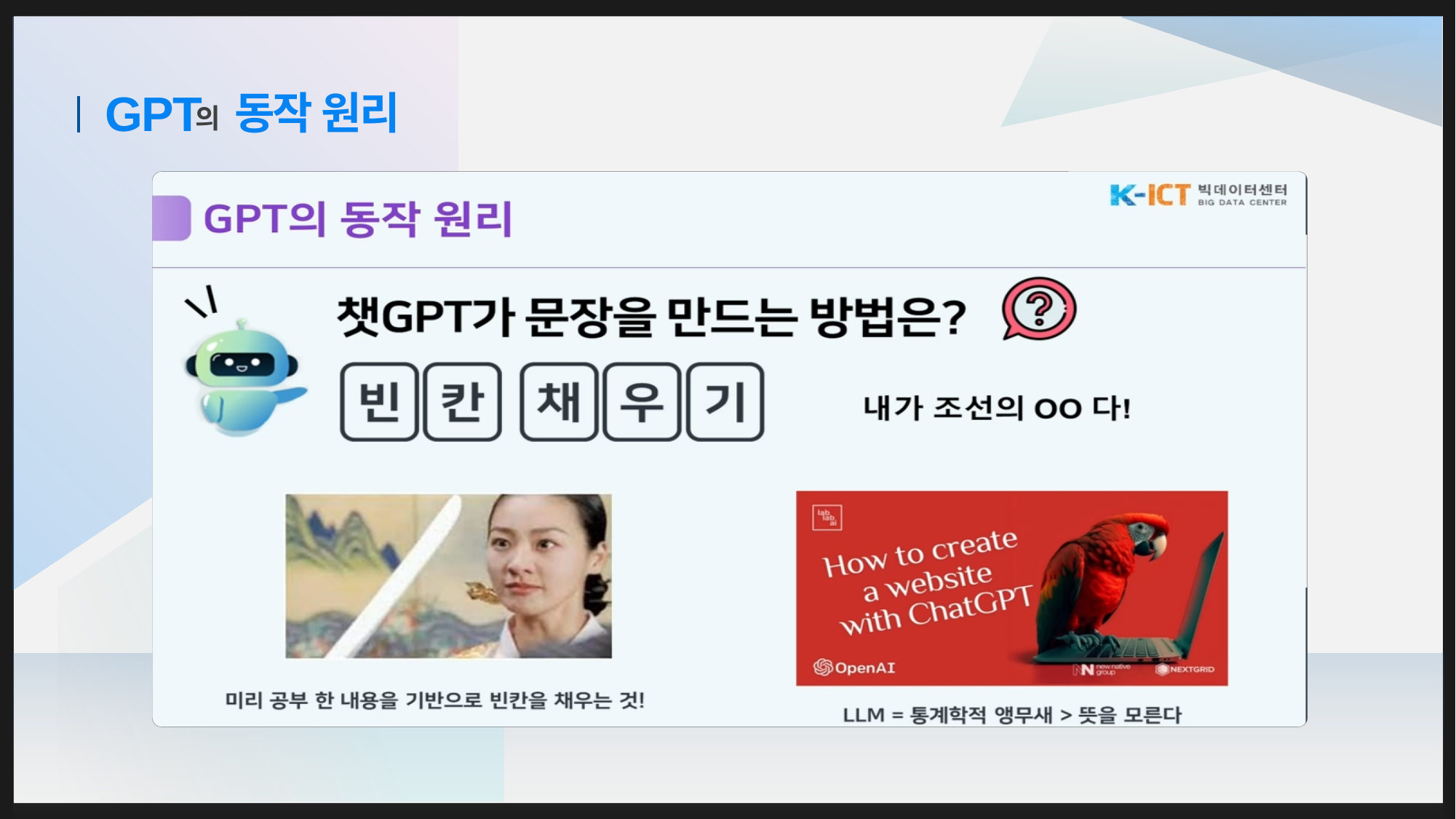

동작 원리
GPT
의

MS등 주요 솔루션 기업들이 자체 기업 서비스에 ChatGPT를 적극 활용하고 있다.